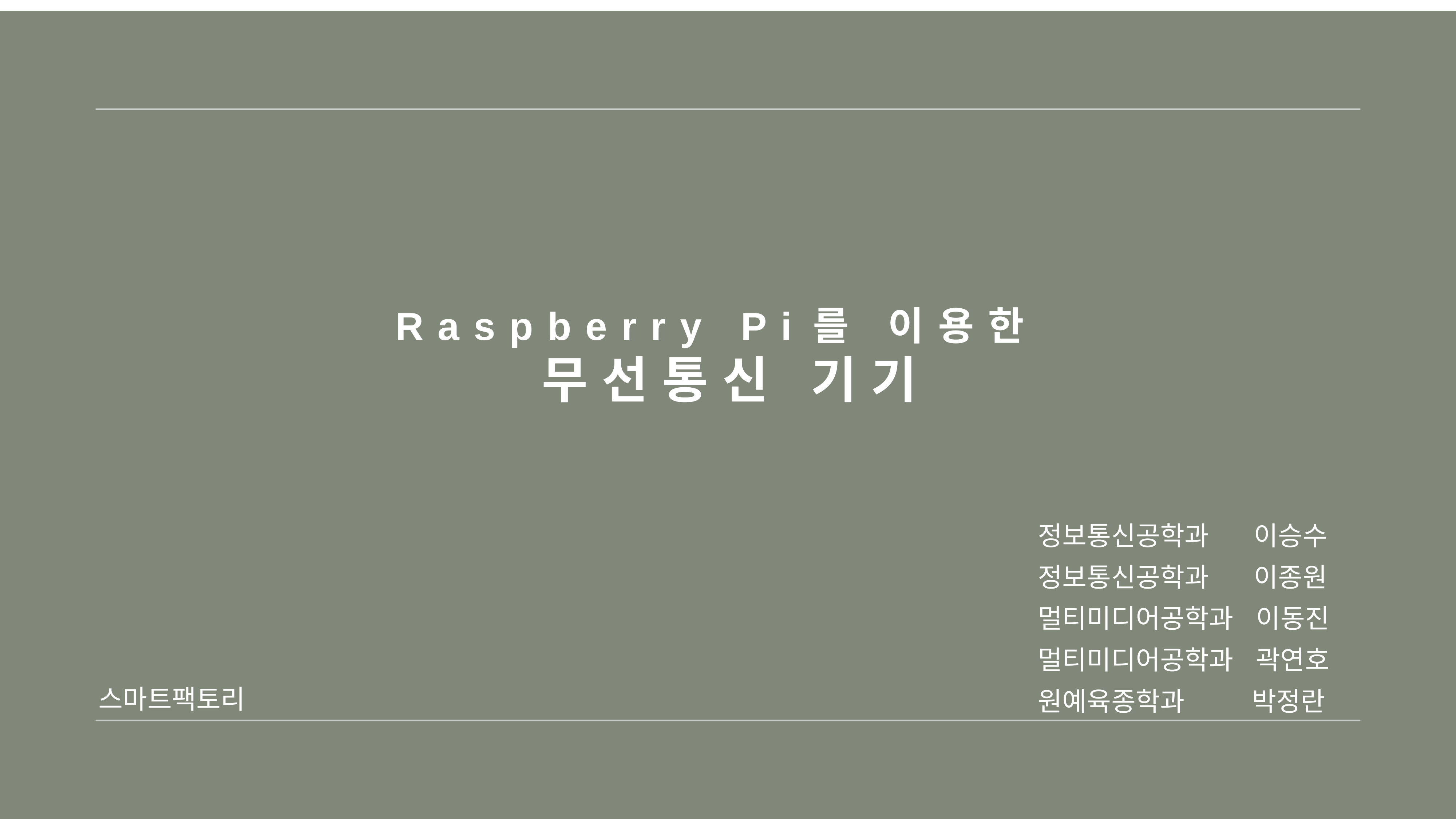

# Raspberry Pi를 이용한 무선통신 기기
정보통신공학과      이승수
정보통신공학과      이종원
멀티미디어공학과   이동진
멀티미디어공학과   곽연호
원예육종학과         박정란
스마트팩토리